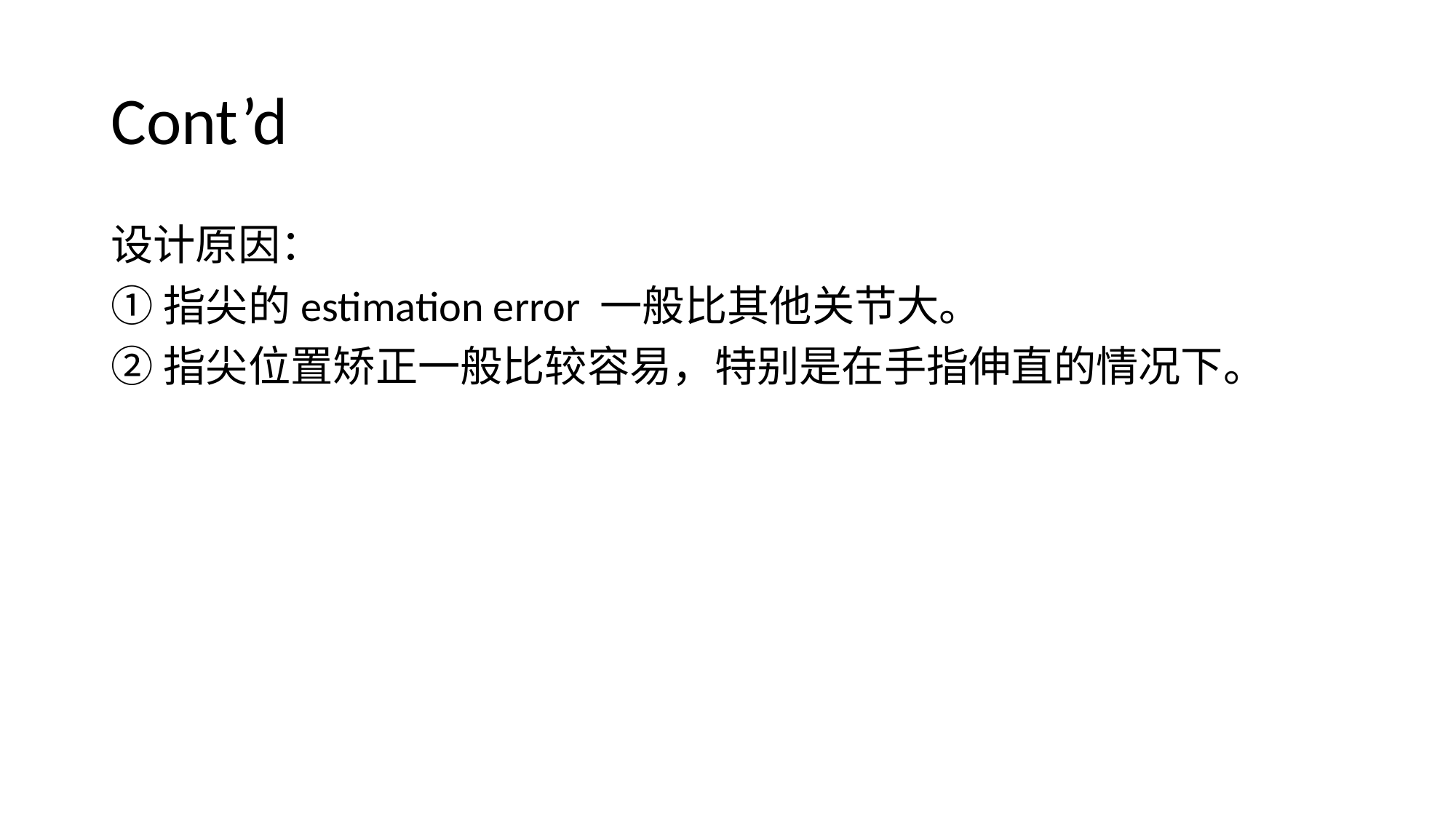

# Cont’d
设计原因：
①指尖的estimation error 一般比其他关节大。
②指尖位置矫正一般比较容易，特别是在手指伸直的情况下。